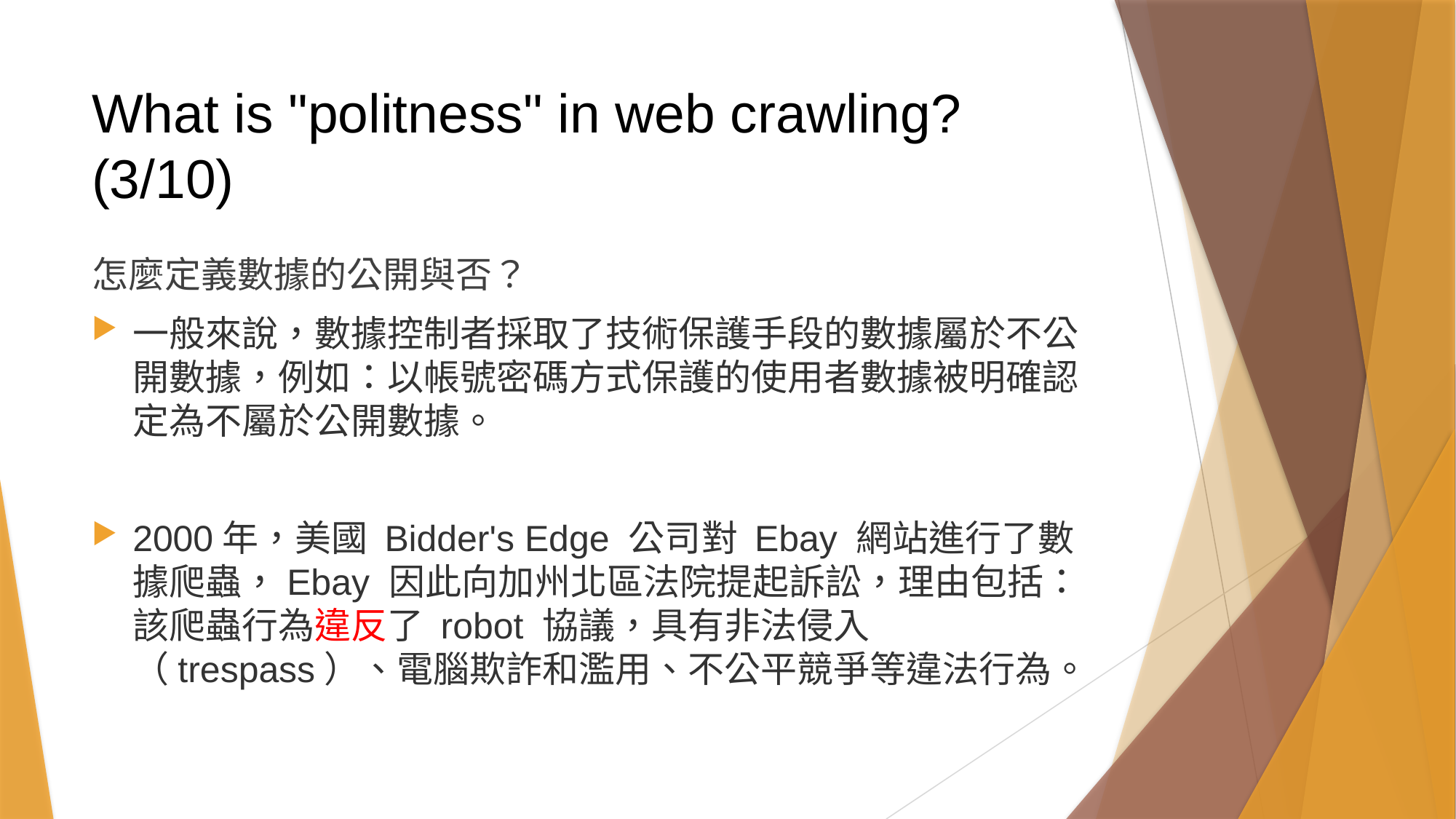

# What is "politness" in web crawling? (3/10)
怎麼定義數據的公開與否？
一般來說，數據控制者採取了技術保護手段的數據屬於不公開數據，例如：以帳號密碼方式保護的使用者數據被明確認定為不屬於公開數據。

2000年，美國 Bidder's Edge 公司對 Ebay 網站進行了數據爬蟲，Ebay 因此向加州北區法院提起訴訟，理由包括：該爬蟲行為違反了 robot 協議，具有非法侵入（trespass）、電腦欺詐和濫用、不公平競爭等違法行為。